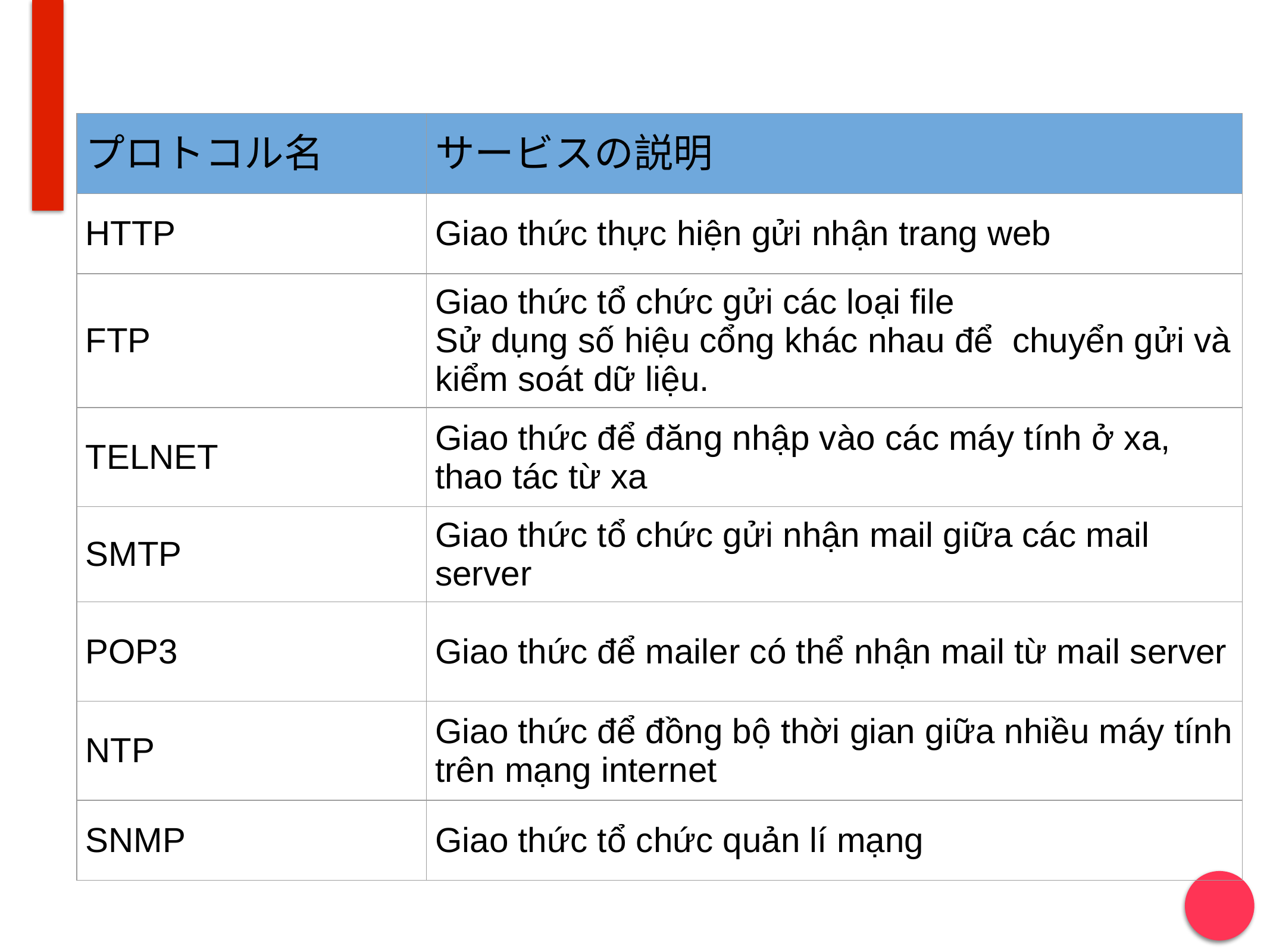

| プロトコル名 | サービスの説明 |
| --- | --- |
| HTTP | Giao thức thực hiện gửi nhận trang web |
| FTP | Giao thức tổ chức gửi các loại file Sử dụng số hiệu cổng khác nhau để chuyển gửi và kiểm soát dữ liệu. |
| TELNET | Giao thức để đăng nhập vào các máy tính ở xa, thao tác từ xa |
| SMTP | Giao thức tổ chức gửi nhận mail giữa các mail server |
| POP3 | Giao thức để mailer có thể nhận mail từ mail server |
| NTP | Giao thức để đồng bộ thời gian giữa nhiều máy tính trên mạng internet |
| SNMP | Giao thức tổ chức quản lí mạng |